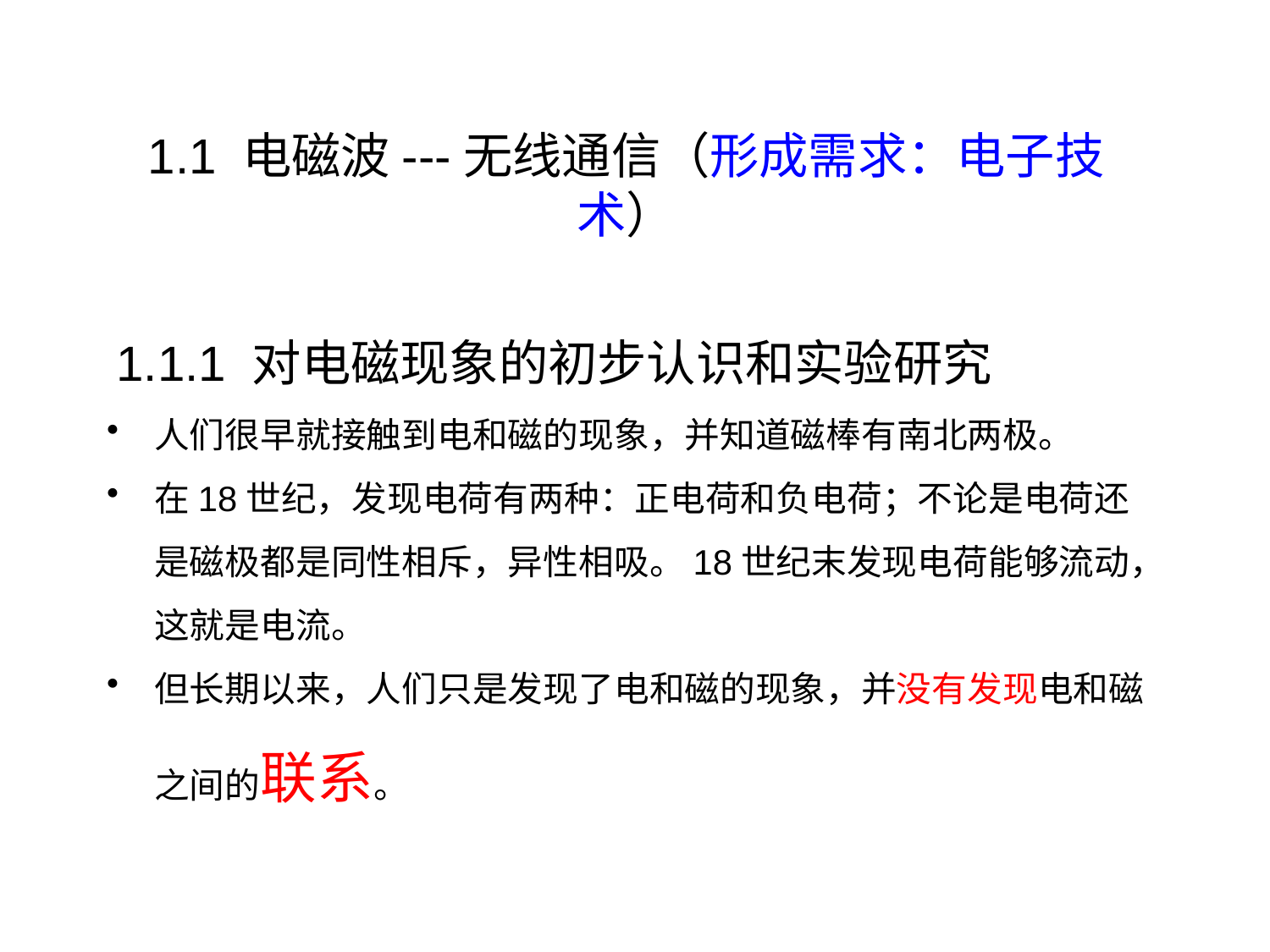

1.1 电磁波---无线通信（形成需求：电子技术）

 1.1.1 对电磁现象的初步认识和实验研究
人们很早就接触到电和磁的现象，并知道磁棒有南北两极。
在18世纪，发现电荷有两种：正电荷和负电荷；不论是电荷还是磁极都是同性相斥，异性相吸。18世纪末发现电荷能够流动，这就是电流。
但长期以来，人们只是发现了电和磁的现象，并没有发现电和磁之间的联系。